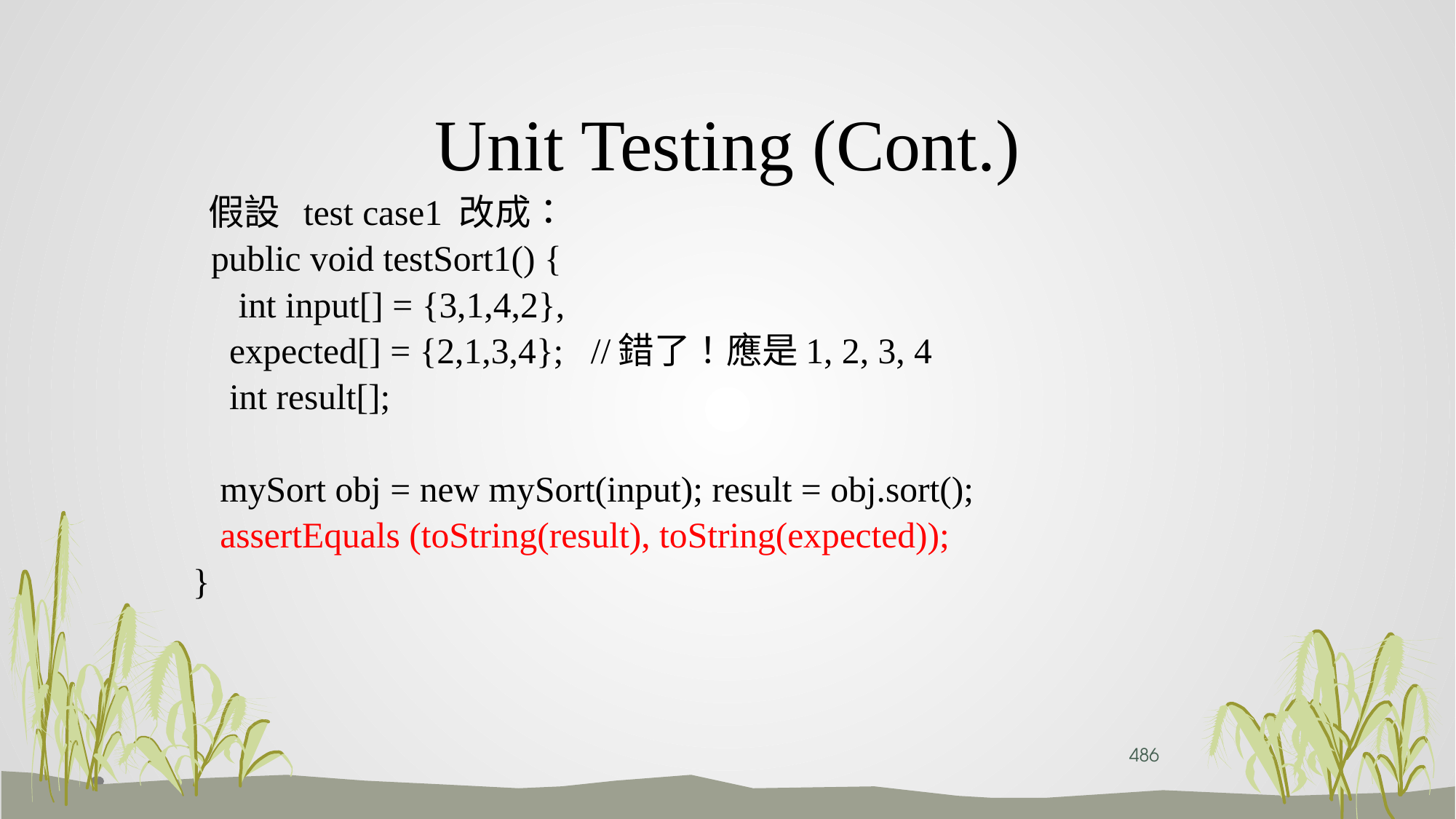

# Unit Testing (Cont.)
 假設  test case1 改成：
  public void testSort1() {
     int input[] = {3,1,4,2},
    expected[] = {2,1,3,4};   //錯了！應是1, 2, 3, 4
    int result[];

   mySort obj = new mySort(input); result = obj.sort();
   assertEquals (toString(result), toString(expected));
}
486